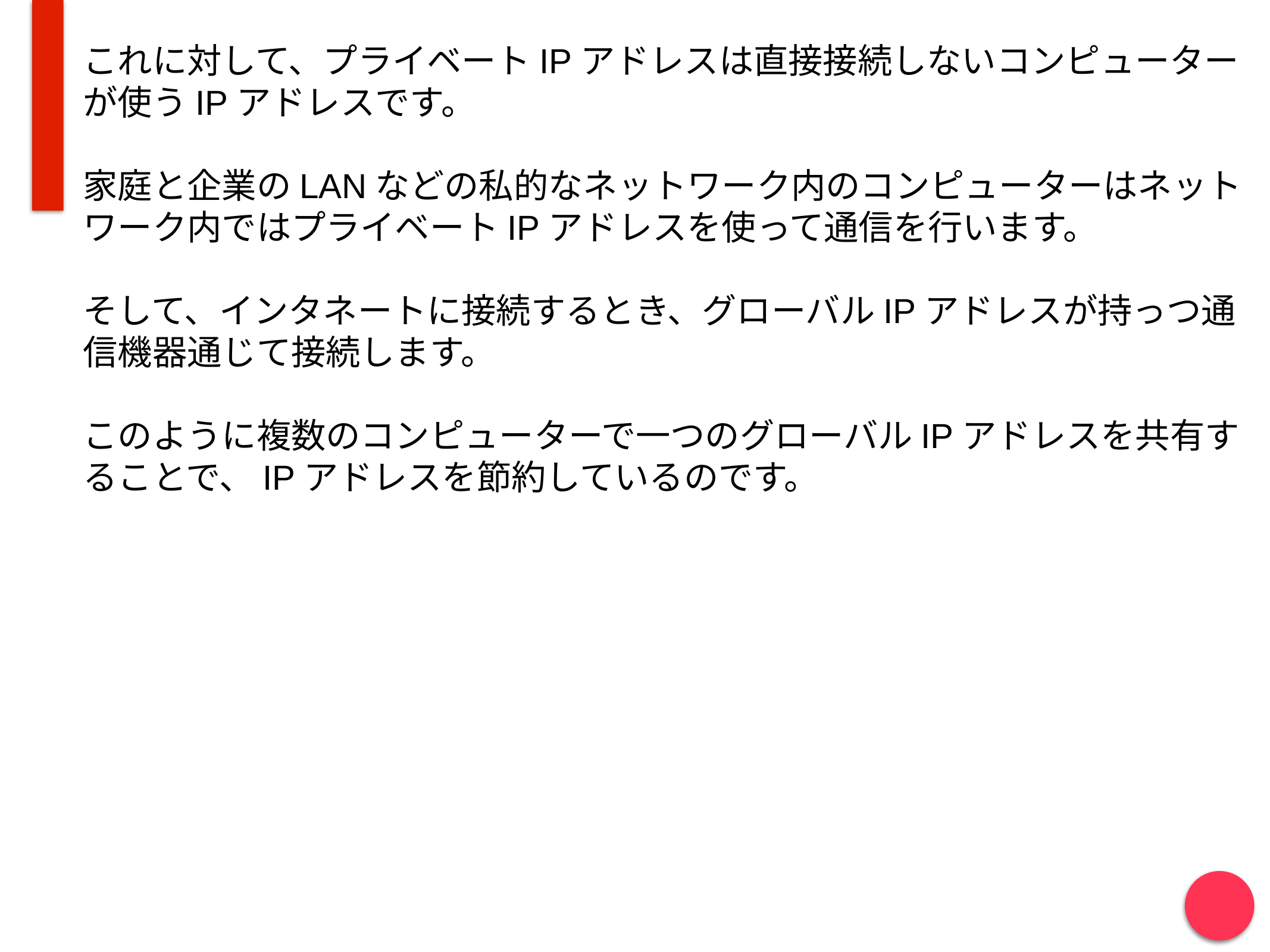

これに対して、プライベートIPアドレスは直接接続しないコンピューターが使うIPアドレスです。

家庭と企業のLANなどの私的なネットワーク内のコンピューターはネットワーク内ではプライベートIPアドレスを使って通信を行います。

そして、インタネートに接続するとき、グローバルIPアドレスが持っつ通信機器通じて接続します。

このように複数のコンピューターで一つのグローバルIPアドレスを共有することで、IPアドレスを節約しているのです。